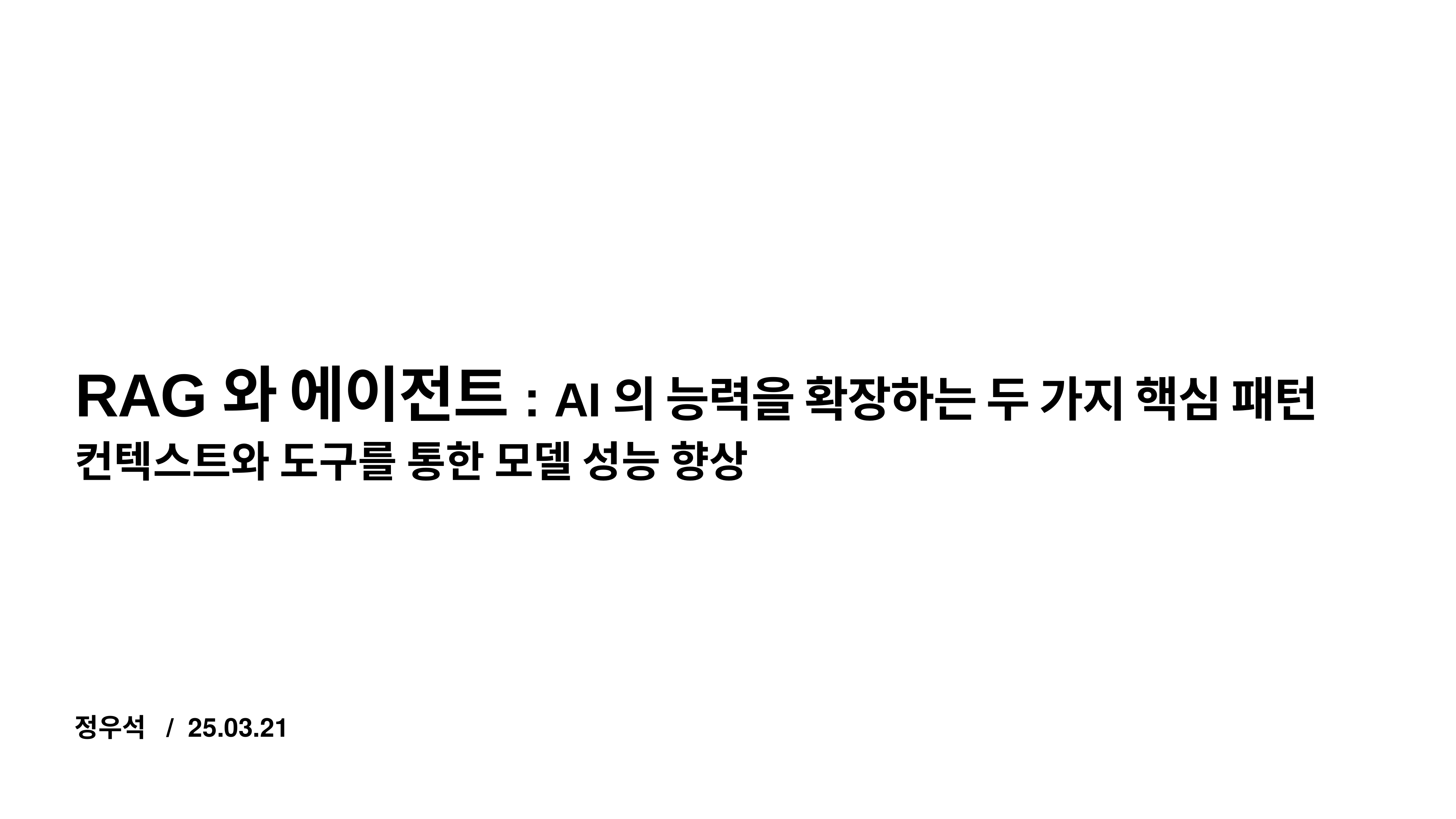

# RAG와 에이전트: AI의 능력을 확장하는 두 가지 핵심 패턴
컨텍스트와 도구를 통한 모델 성능 향상
정우석  /  25.03.21
1